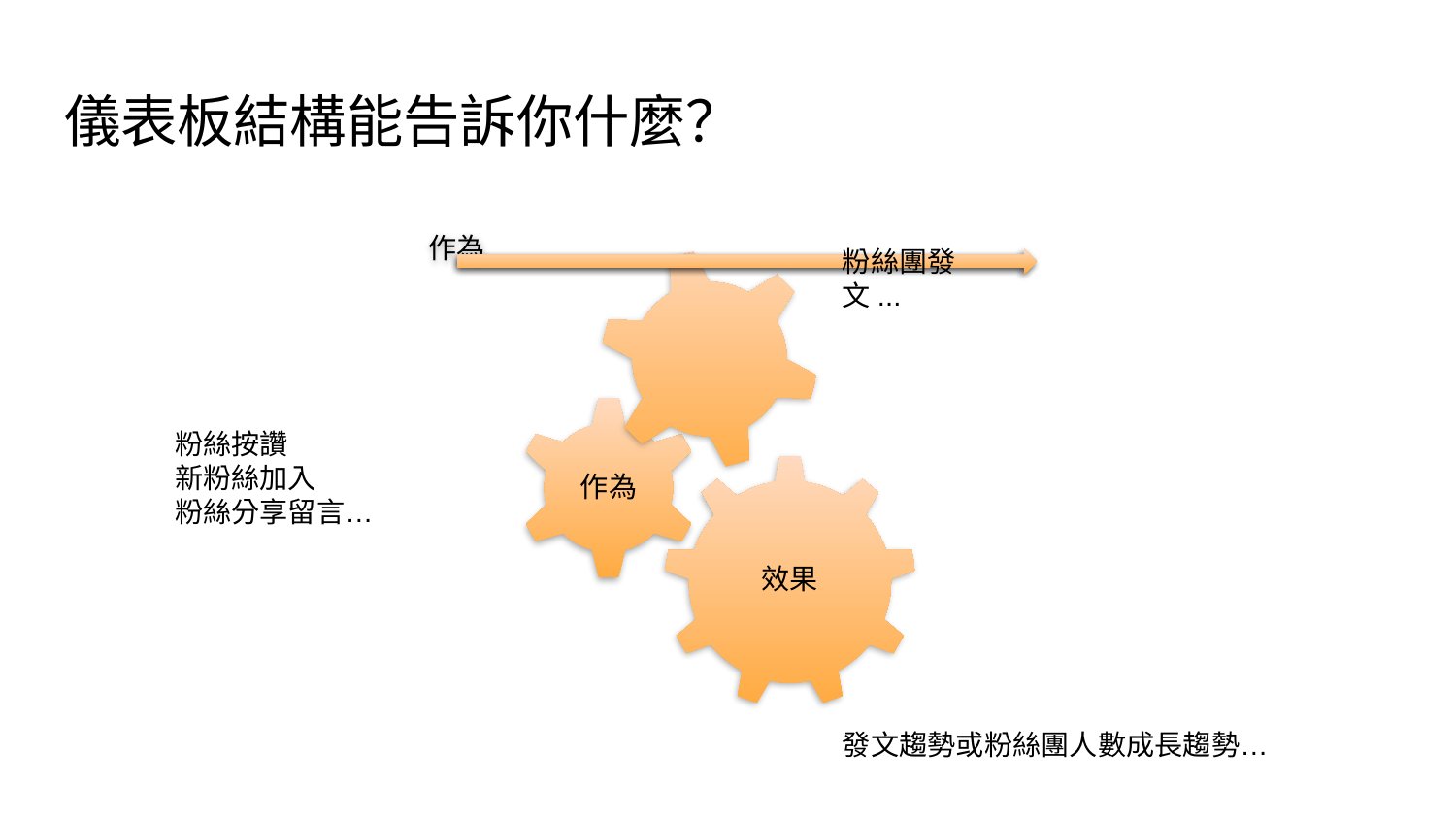

儀表板結構能告訴你什麼？
粉絲團發文...
效果
作為
作為
粉絲按讚
新粉絲加入
粉絲分享留言…
發文趨勢或粉絲團人數成長趨勢…